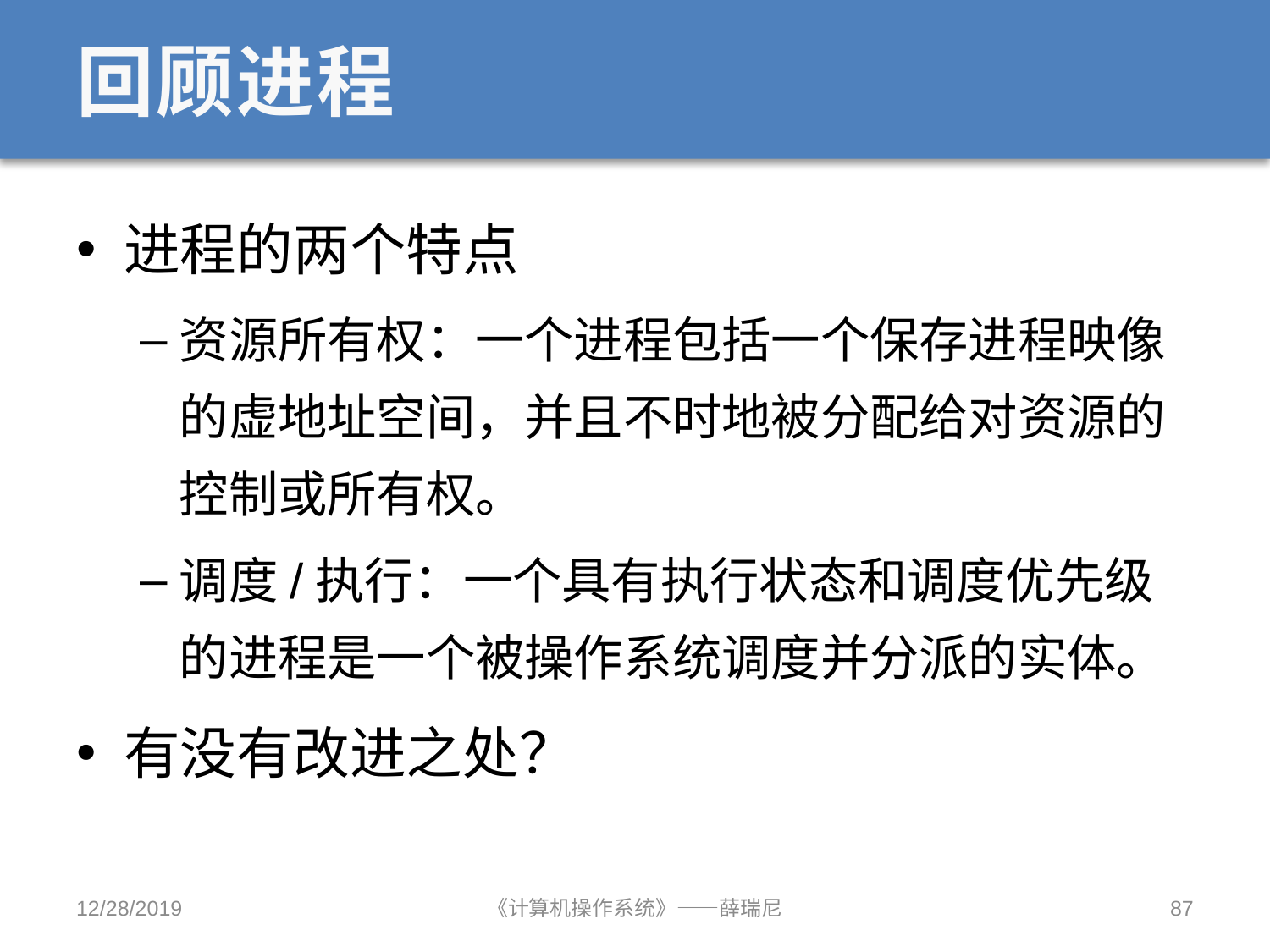

# 回顾进程
进程的两个特点
资源所有权：一个进程包括一个保存进程映像的虚地址空间，并且不时地被分配给对资源的控制或所有权。
调度/执行：一个具有执行状态和调度优先级的进程是一个被操作系统调度并分派的实体。
有没有改进之处？
12/28/2019
《计算机操作系统》——薛瑞尼
87